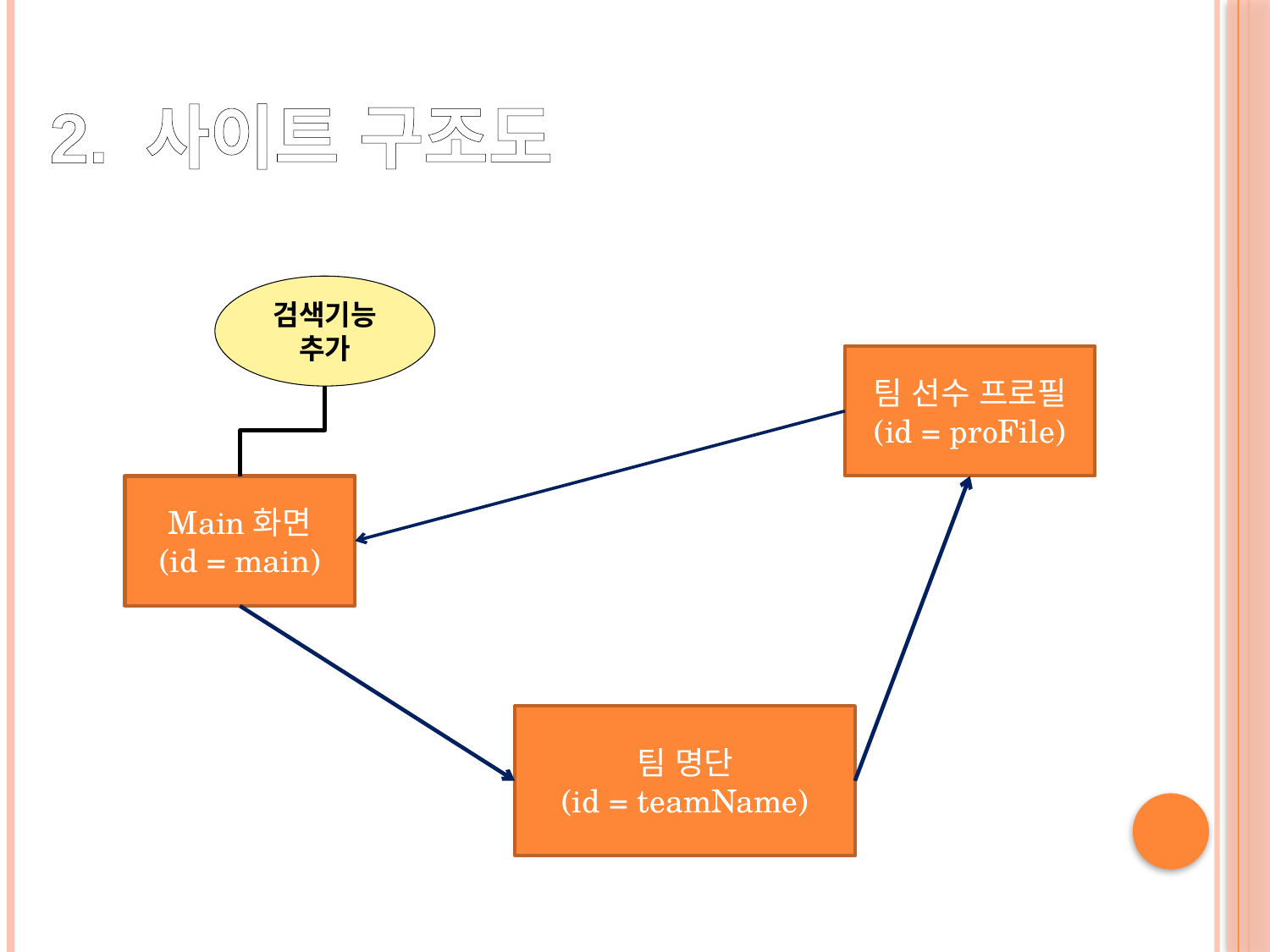

2. 사이트 구조도
검색기능
추가
팀 선수 프로필
(id = proFile)
Main화면
(id = main)
팀 명단
(id = teamName)